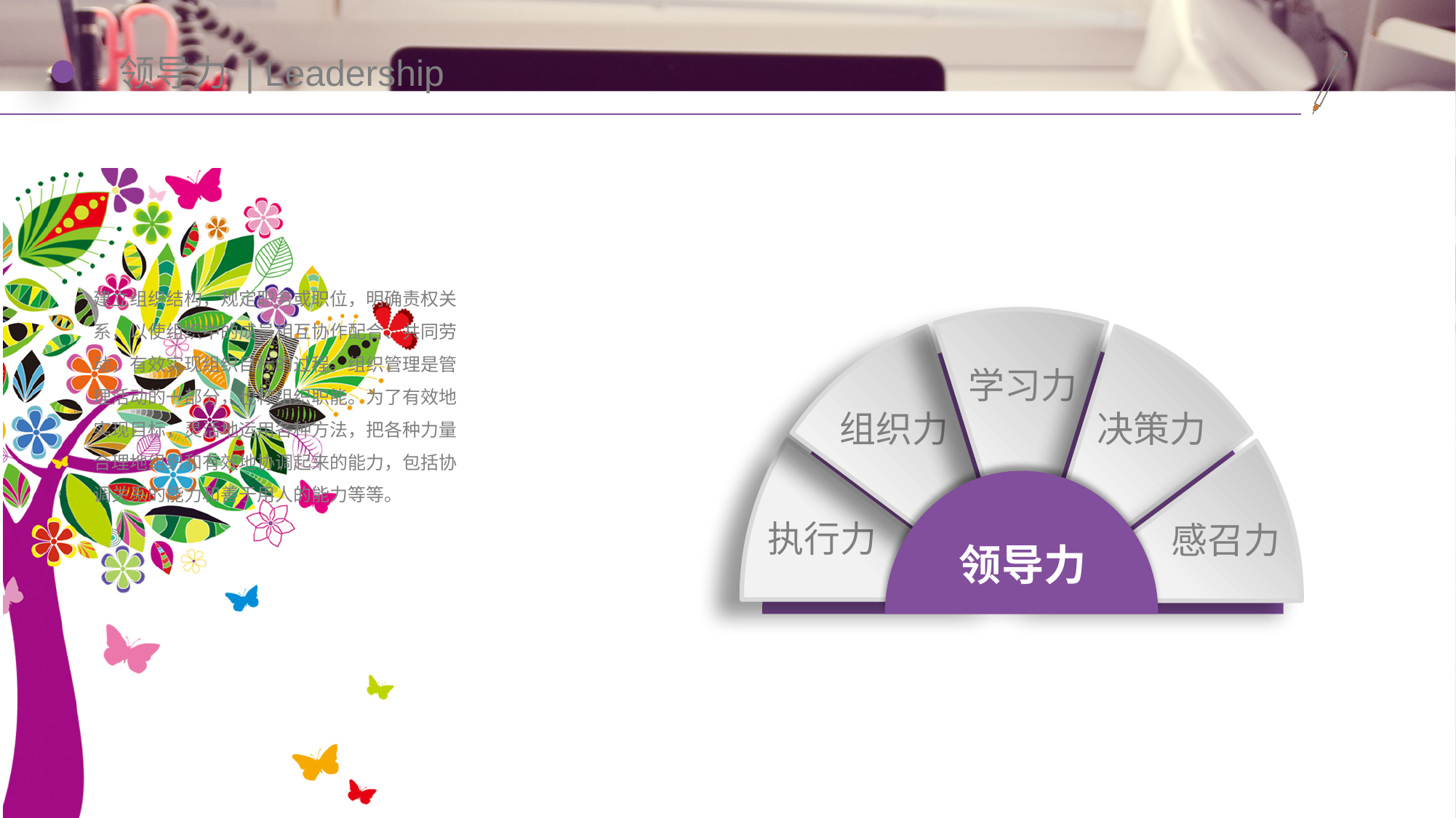

# 领导力 | Leadership
建立组织结构，规定职务或职位，明确责权关系，以使组织中的成员相互协作配合、共同劳动，有效实现组织目标的过程。组织管理是管理活动的一部分，也称组织职能。为了有效地实现目标，灵活地运用各种方法，把各种力量合理地组织和有效地协调起来的能力，包括协调关系的能力和善于用人的能力等等。

学习力

组织力

决策力

执行力

感召力

领导力